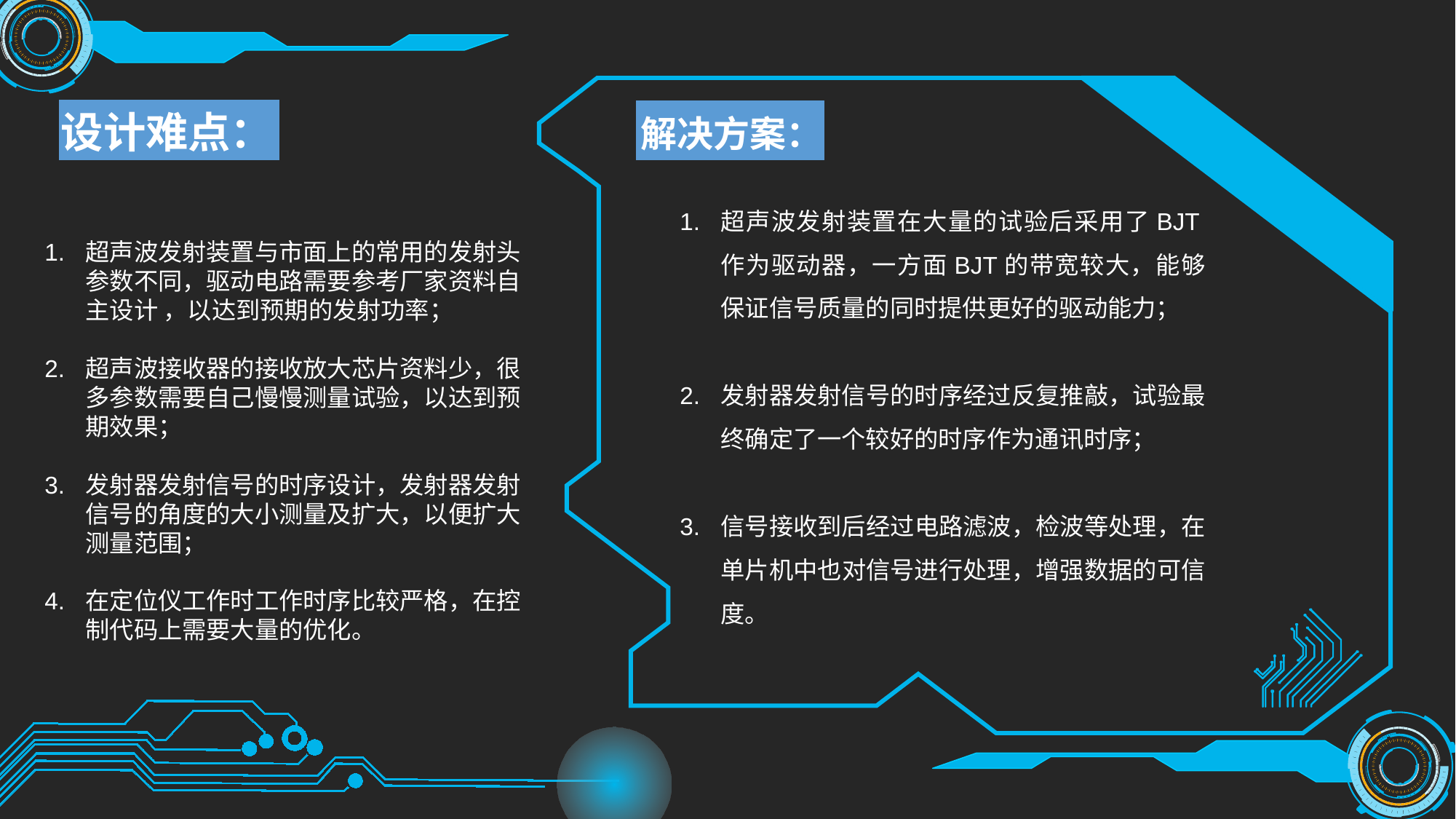

设计难点：

解决方案：

超声波发射装置与市面上的常用的发射头参数不同，驱动电路需要参考厂家资料自主设计 ，以达到预期的发射功率；

超声波接收器的接收放大芯片资料少，很多参数需要自己慢慢测量试验，以达到预期效果；

发射器发射信号的时序设计，发射器发射信号的角度的大小测量及扩大，以便扩大测量范围；

在定位仪工作时工作时序比较严格，在控制代码上需要大量的优化。

超声波发射装置在大量的试验后采用了BJT作为驱动器，一方面BJT的带宽较大，能够保证信号质量的同时提供更好的驱动能力；

发射器发射信号的时序经过反复推敲，试验最终确定了一个较好的时序作为通讯时序；

信号接收到后经过电路滤波，检波等处理，在单片机中也对信号进行处理，增强数据的可信度。